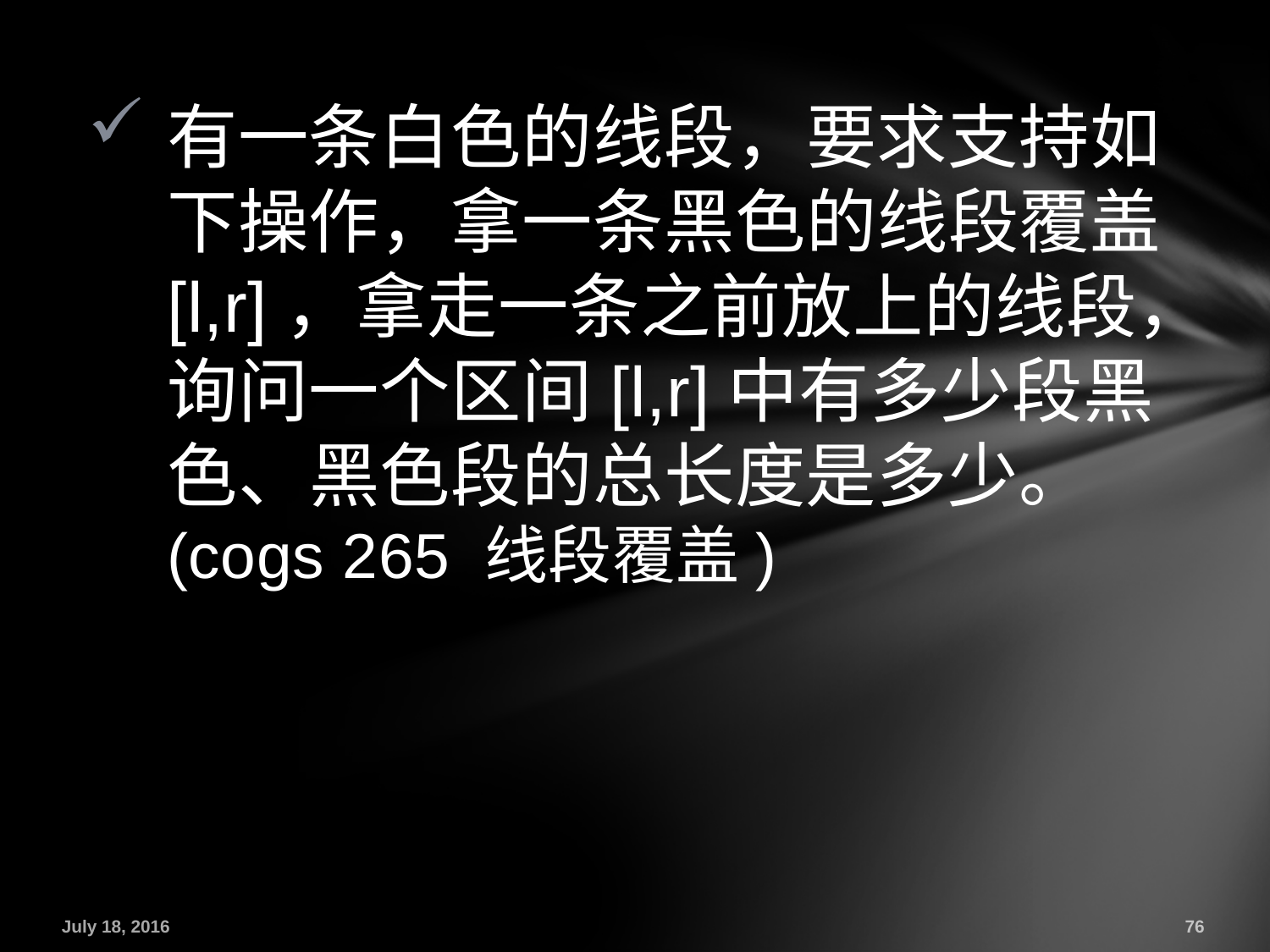

有一条白色的线段，要求支持如下操作，拿一条黑色的线段覆盖[l,r]，拿走一条之前放上的线段，询问一个区间[l,r]中有多少段黑色、黑色段的总长度是多少。(cogs 265 线段覆盖)

July 18, 2016

76